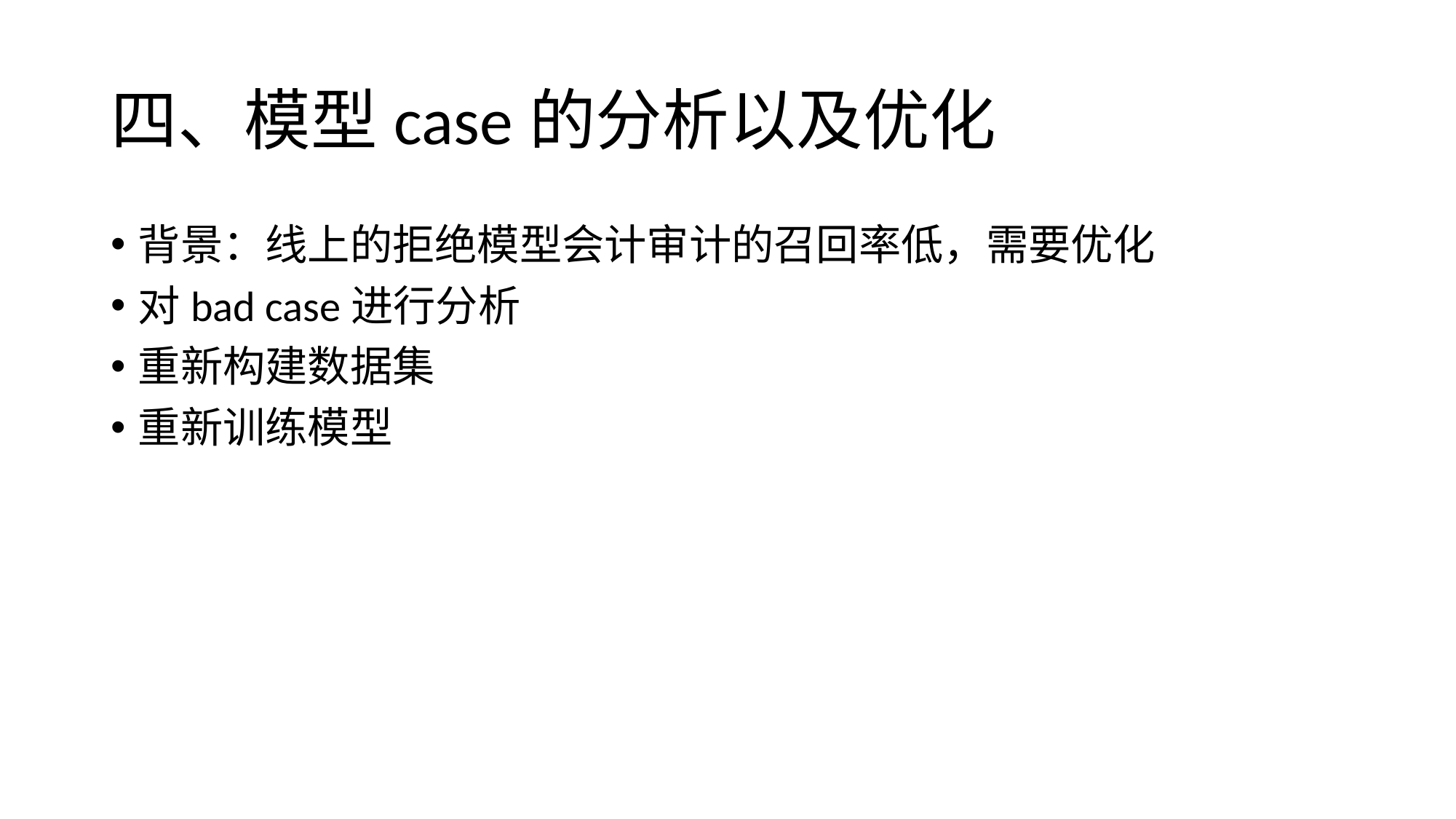

# 四、模型case的分析以及优化
背景：线上的拒绝模型会计审计的召回率低，需要优化
对bad case进行分析
重新构建数据集
重新训练模型